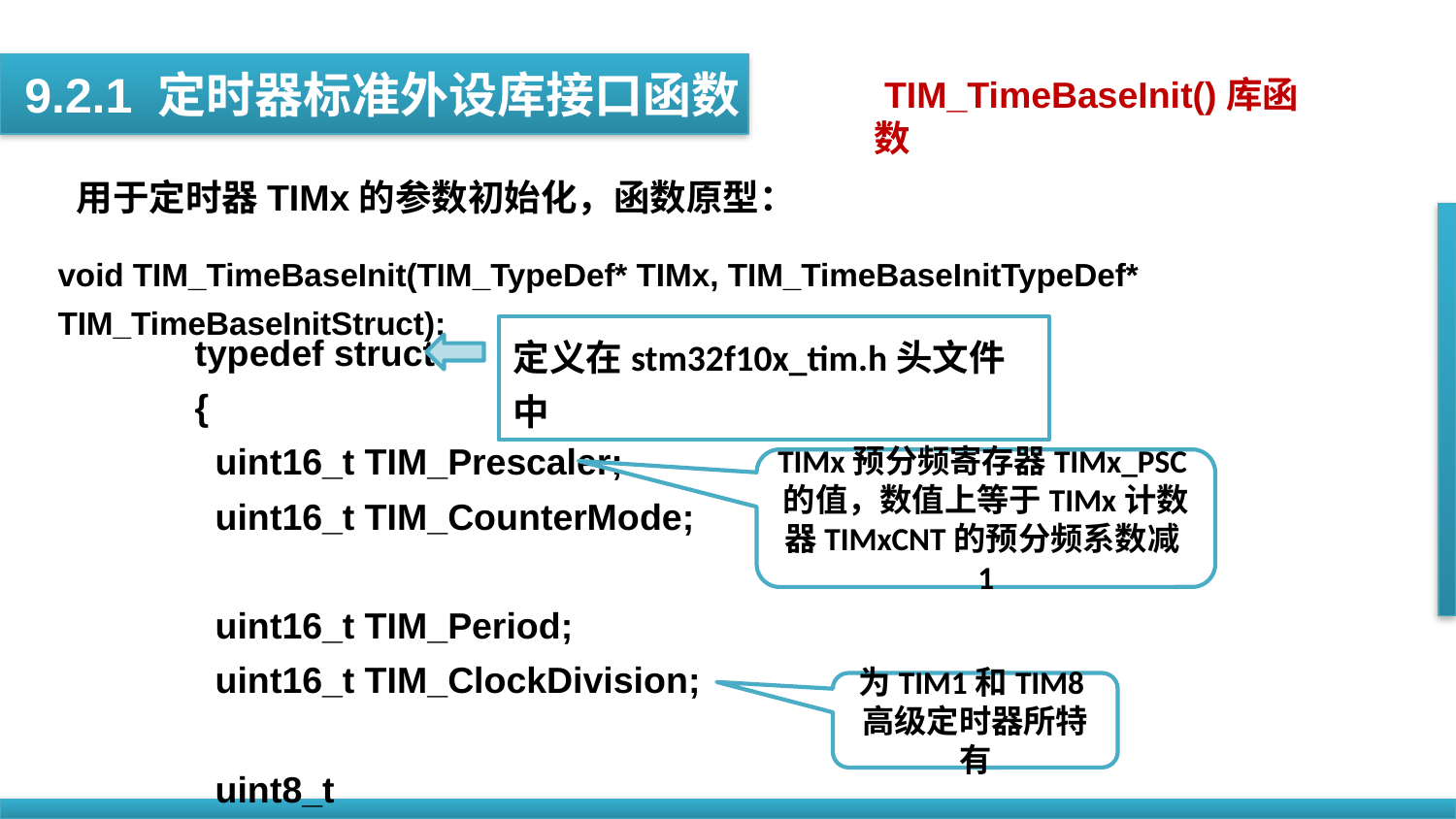

9.2.1 定时器标准外设库接口函数
 TIM_TimeBaseInit()库函数
用于定时器TIMx的参数初始化，函数原型：
void TIM_TimeBaseInit(TIM_TypeDef* TIMx, TIM_TimeBaseInitTypeDef* TIM_TimeBaseInitStruct);
typedef struct
{
  uint16_t TIM_Prescaler;
  uint16_t TIM_CounterMode;
  uint16_t TIM_Period;
  uint16_t TIM_ClockDivision;
  uint8_t TIM_RepetitionCounter;
} TIM_TimeBaseInitTypeDef;
定义在stm32f10x_tim.h头文件中

TIMx预分频寄存器TIMx_PSC的值，数值上等于TIMx计数器TIMxCNT的预分频系数减1
为TIM1和TIM8高级定时器所特有